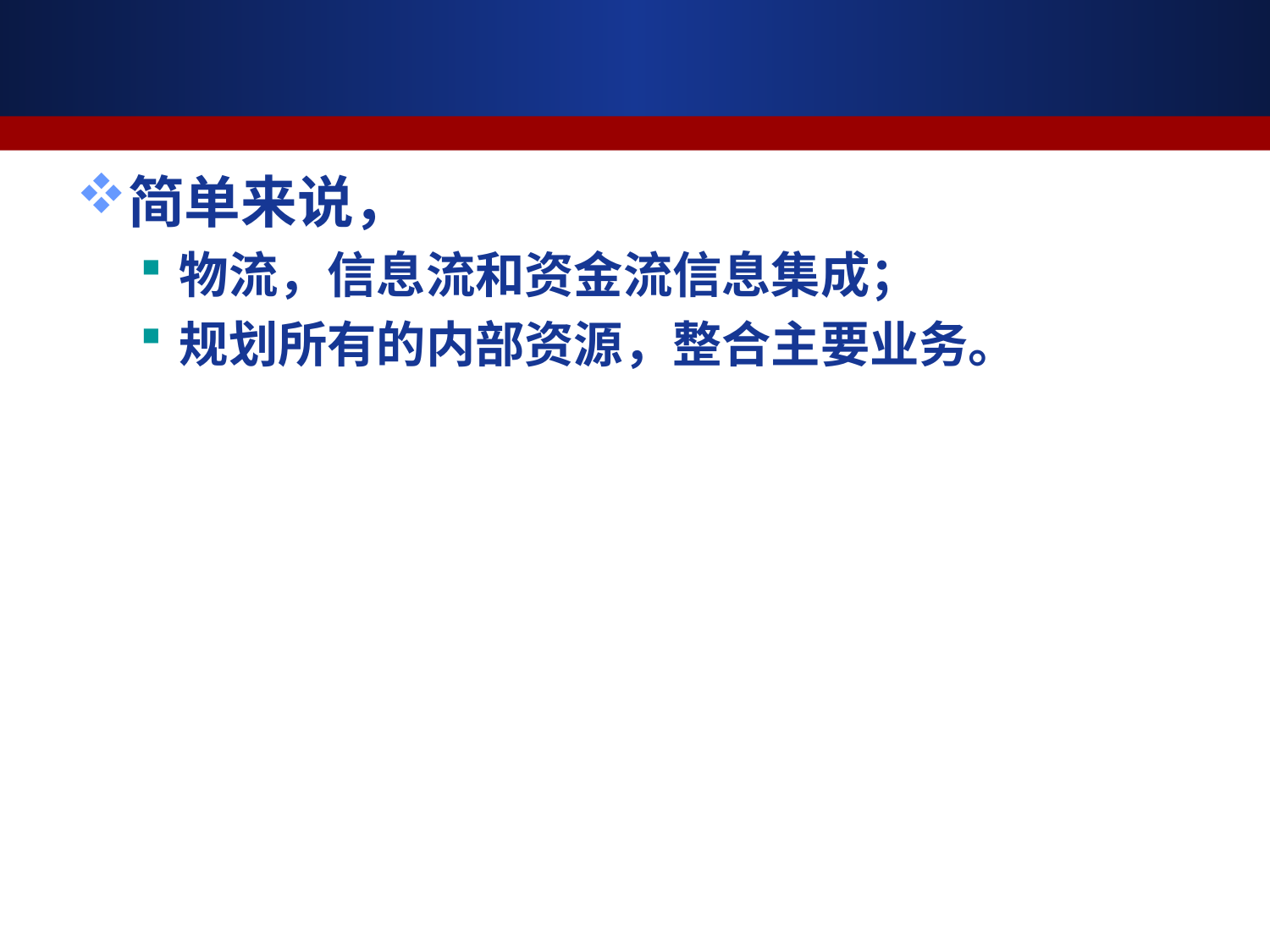

简单来说，
物流，信息流和资金流信息集成；
规划所有的内部资源，整合主要业务。